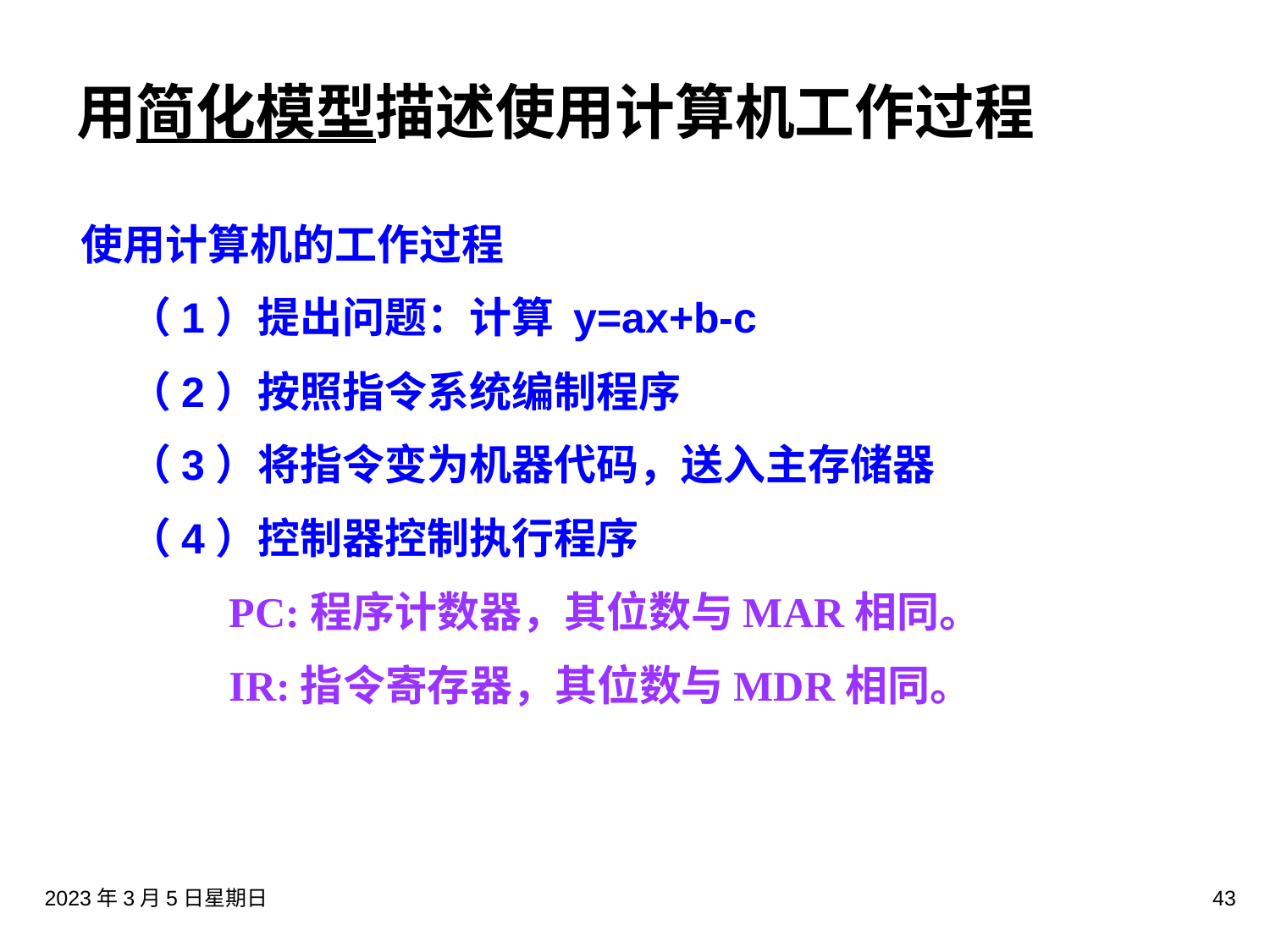

# 用简化模型描述使用计算机工作过程
使用计算机的工作过程
    （1）提出问题：计算 y=ax+b-c
    （2）按照指令系统编制程序
    （3）将指令变为机器代码，送入主存储器
    （4）控制器控制执行程序
              PC:程序计数器，其位数与MAR相同。
              IR:指令寄存器，其位数与MDR相同。
2023年3月5日星期日
43